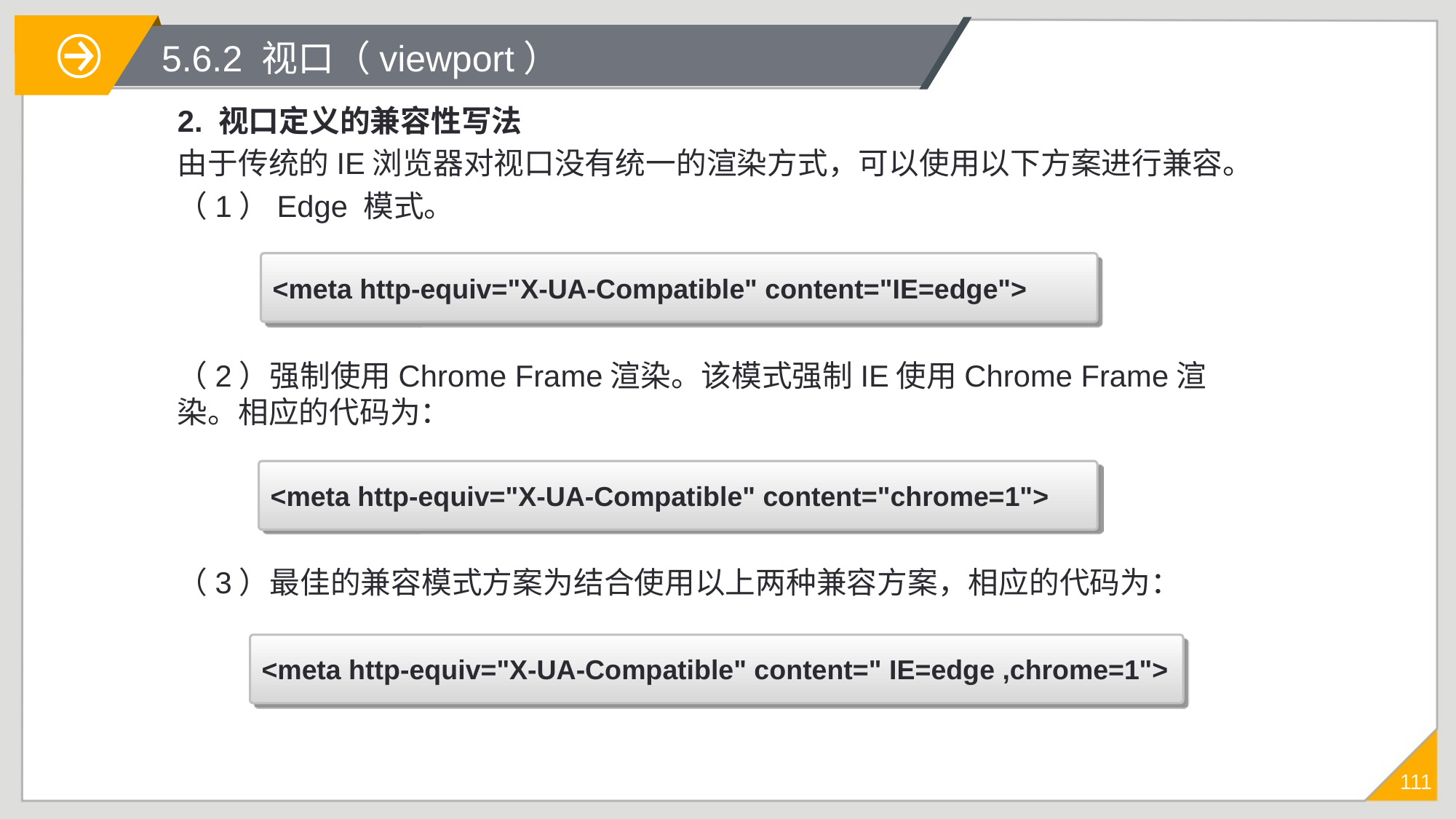

# 5.6.2 视口（viewport）
2. 视口定义的兼容性写法
由于传统的IE浏览器对视口没有统一的渲染方式，可以使用以下方案进行兼容。
（1）Edge 模式。

（2）强制使用Chrome Frame渲染。该模式强制IE使用Chrome Frame渲染。相应的代码为：

（3）最佳的兼容模式方案为结合使用以上两种兼容方案，相应的代码为：
<meta http-equiv="X-UA-Compatible" content="IE=edge">
<meta http-equiv="X-UA-Compatible" content="chrome=1">
<meta http-equiv="X-UA-Compatible" content=" IE=edge ,chrome=1">